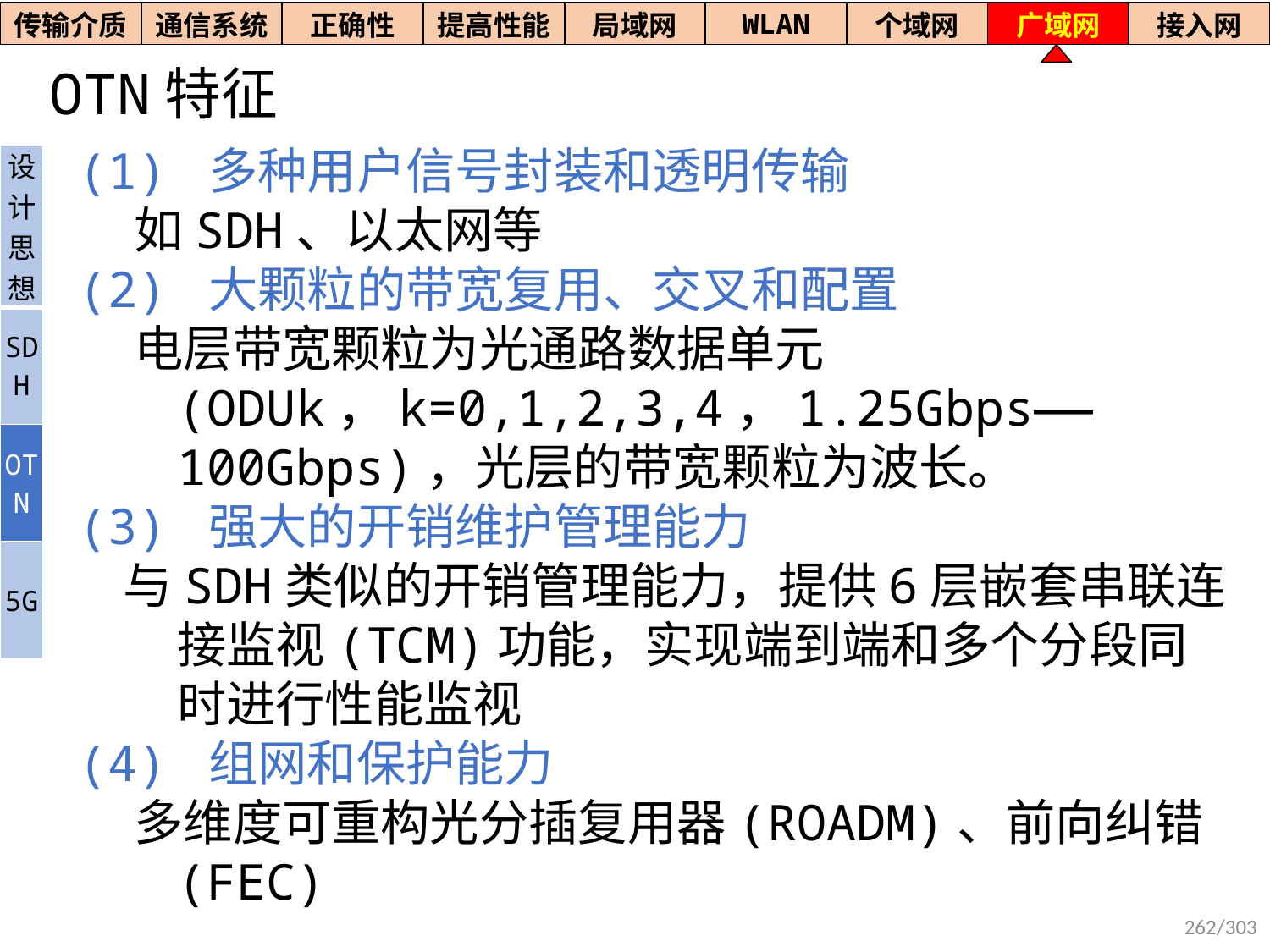

| 传输介质 | 通信系统 | 正确性 | 提高性能 | 局域网 | WLAN | 个域网 | 广域网 | 接入网 |
| --- | --- | --- | --- | --- | --- | --- | --- | --- |

# OTN特征
(1) 多种用户信号封装和透明传输
    如SDH、以太网等
(2) 大颗粒的带宽复用、交叉和配置
    电层带宽颗粒为光通路数据单元(ODUk，k=0,1,2,3,4，1.25Gbps——100Gbps)，光层的带宽颗粒为波长。
(3) 强大的开销维护管理能力
   与SDH类似的开销管理能力，提供6层嵌套串联连接监视(TCM)功能，实现端到端和多个分段同时进行性能监视
(4) 组网和保护能力
    多维度可重构光分插复用器(ROADM)、前向纠错(FEC)
| 设计思想 |
| --- |
| SDH |
| OTN |
| 5G |
262/303